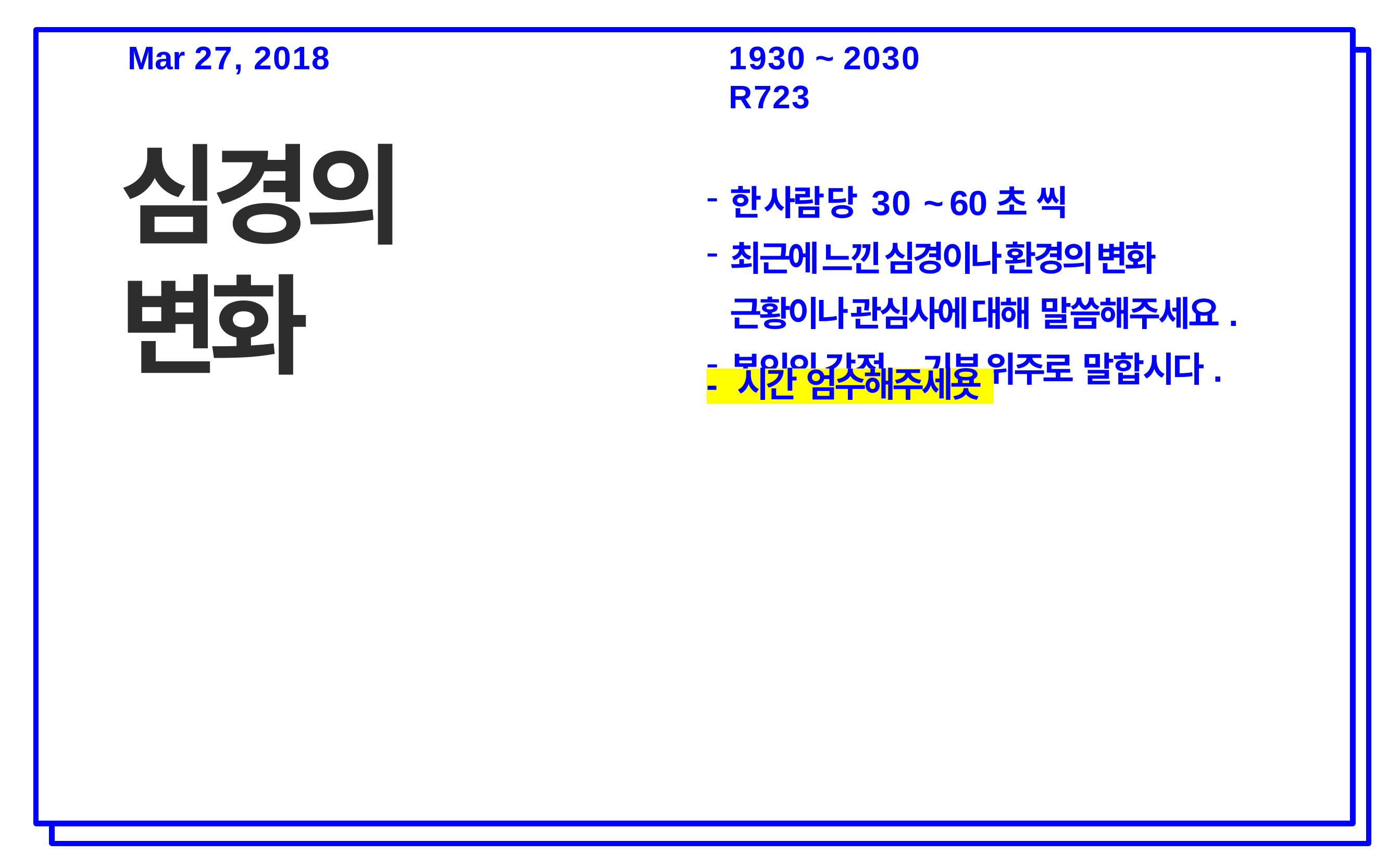

Mar 27, 2018
1930 ~ 2030	R723

한 사람 당 30 ~ 60초 씩
최근에 느낀 심경이나 환경의 변화  근황이나 관심사에 대해 말씀해주세요.
본인의 감정, 기분 위주로 말합시다.

# 심경의  변화
- 시간 엄수해주세욧